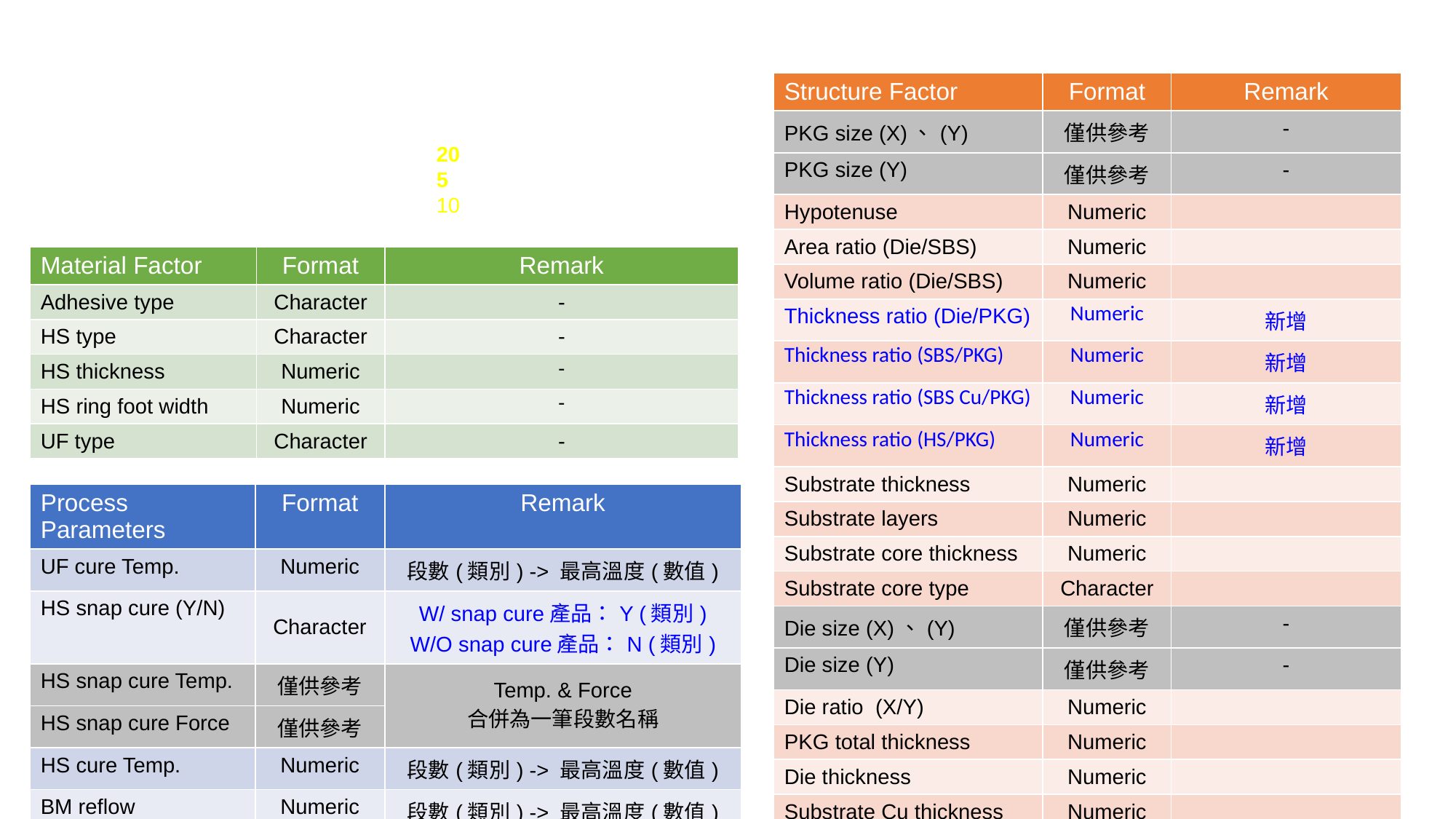

資料集說明
| Structure Factor | Format | Remark |
| --- | --- | --- |
| PKG size (X)、(Y) | 僅供參考 | - |
| PKG size (Y) | 僅供參考 | - |
| Hypotenuse | Numeric |  |
| Area ratio (Die/SBS) | Numeric |  |
| Volume ratio (Die/SBS) | Numeric |  |
| Thickness ratio (Die/PKG) | Numeric | 新增 |
| Thickness ratio (SBS/PKG) | Numeric | 新增 |
| Thickness ratio (SBS Cu/PKG) | Numeric | 新增 |
| Thickness ratio (HS/PKG) | Numeric | 新增 |
| Substrate thickness | Numeric |  |
| Substrate layers | Numeric |  |
| Substrate core thickness | Numeric |  |
| Substrate core type | Character |  |
| Die size (X)、(Y) | 僅供參考 | - |
| Die size (Y) | 僅供參考 | - |
| Die ratio (X/Y) | Numeric |  |
| PKG total thickness | Numeric |  |
| Die thickness | Numeric |  |
| Substrate Cu thickness | Numeric |  |
Y factor: Coplanarity(um) : 268 devices
X factor:
數值數量：12 	→ 20
類別數量：9	→ 5
僅供參考：4 	→ 10
| Material Factor | Format | Remark |
| --- | --- | --- |
| Adhesive type | Character | - |
| HS type | Character | - |
| HS thickness | Numeric | - |
| HS ring foot width | Numeric | - |
| UF type | Character | - |
| Process Parameters | Format | Remark |
| --- | --- | --- |
| UF cure Temp. | Numeric | 段數(類別) -> 最高溫度(數值) |
| HS snap cure (Y/N) | Character | W/ snap cure產品：Y (類別) W/O snap cure產品：N (類別) |
| HS snap cure Temp. | 僅供參考 | Temp. & Force 合併為一筆段數名稱 |
| HS snap cure Force | 僅供參考 |  |
| HS cure Temp. | Numeric | 段數(類別) -> 最高溫度(數值) |
| BM reflow | Numeric | 段數(類別) -> 最高溫度(數值) |